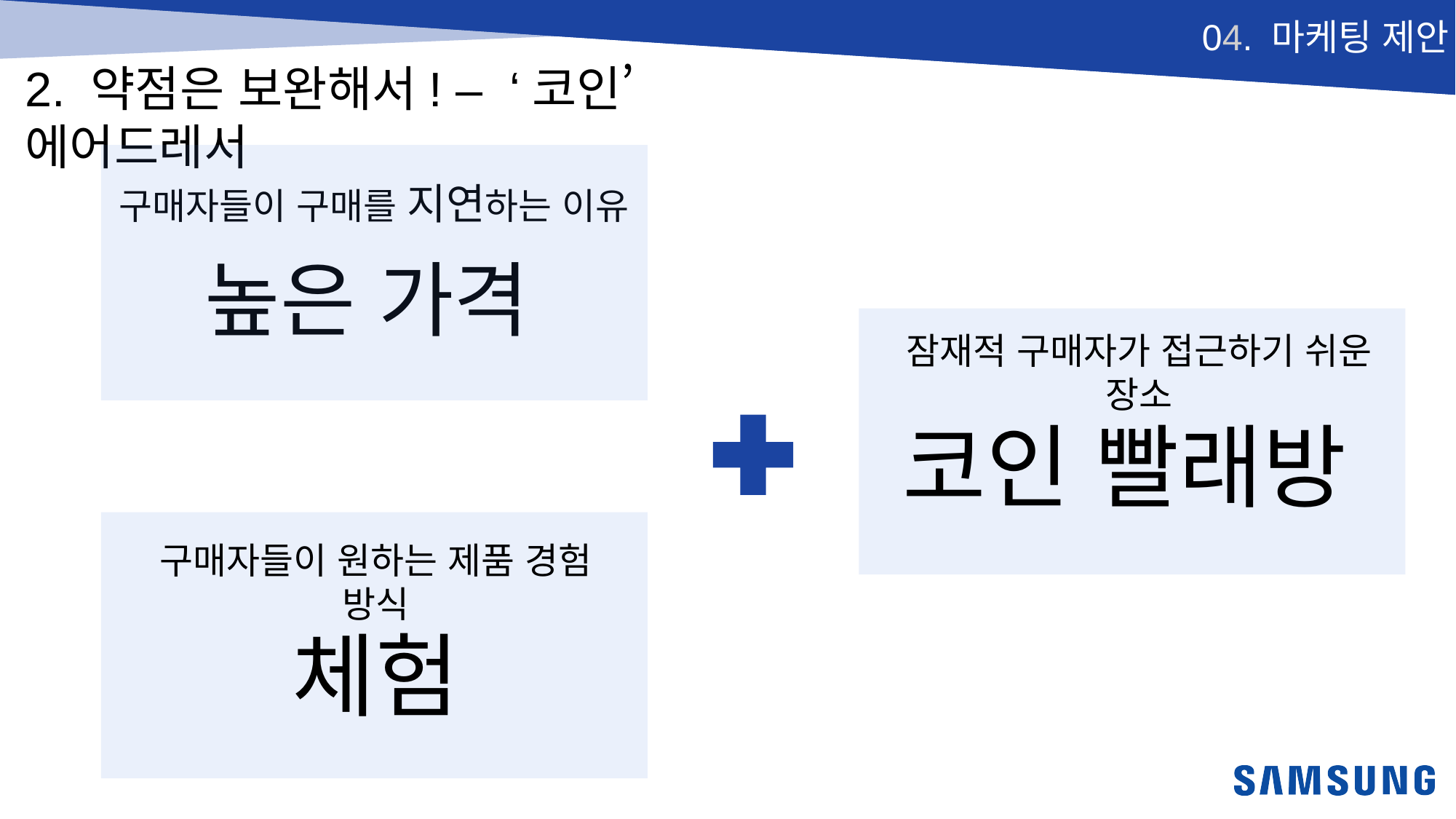

04. 마케팅 제안
2. 약점은 보완해서! –  ‘코인’ 에어드레서

구매자들이 구매를 지연하는 이유
높은 가격

잠재적 구매자가 접근하기 쉬운 장소

코인 빨래방

구매자들이 원하는 제품 경험 방식
체험